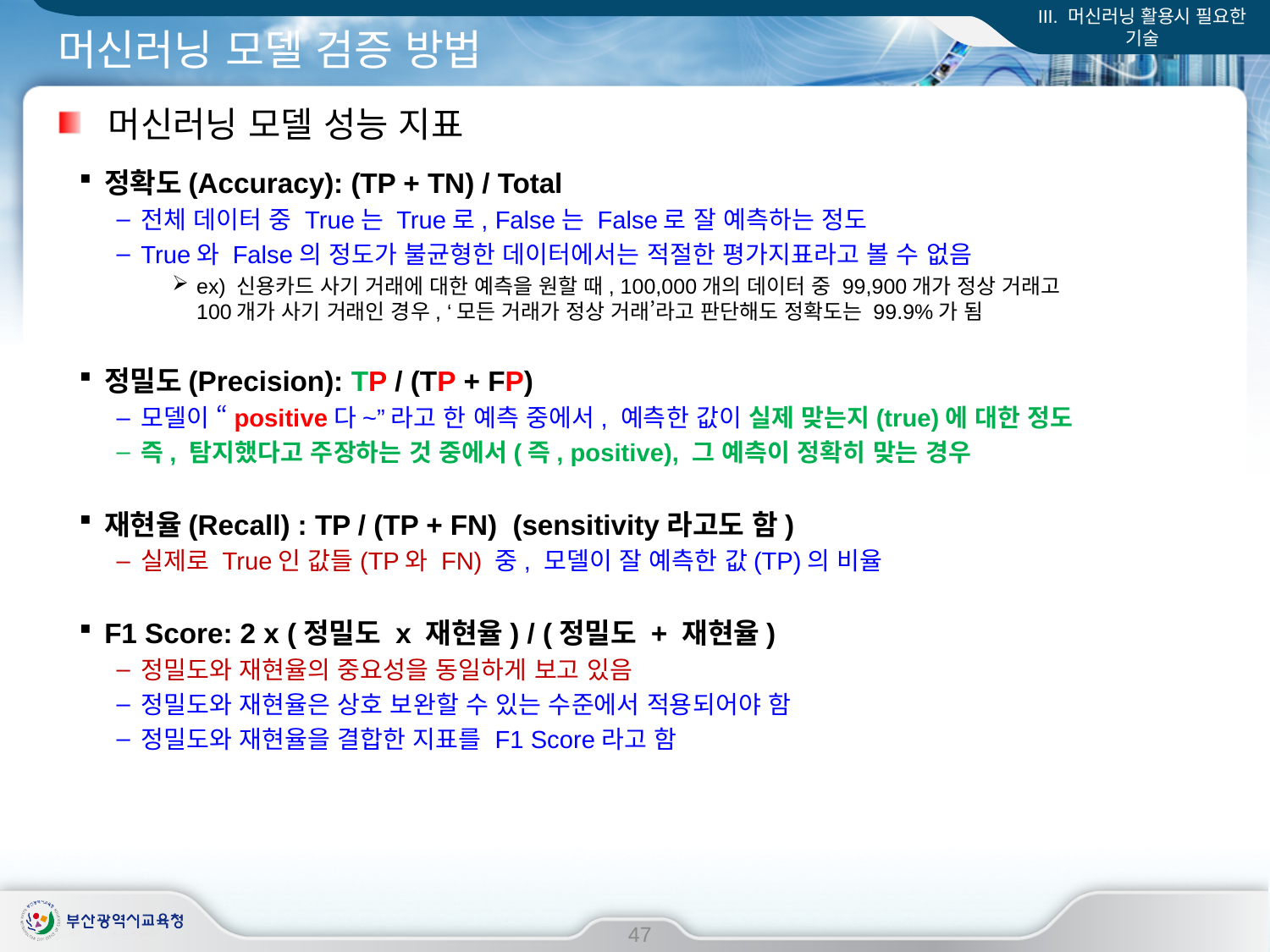

III. 머신러닝 활용시 필요한 기술
# 머신러닝 모델 검증 방법
머신러닝 모델 성능 지표
정확도(Accuracy): (TP + TN) / Total
전체 데이터 중 True는 True로, False는 False로 잘 예측하는 정도
True와 False의 정도가 불균형한 데이터에서는 적절한 평가지표라고 볼 수 없음
ex) 신용카드 사기 거래에 대한 예측을 원할 때, 100,000개의 데이터 중 99,900개가 정상 거래고
100개가 사기 거래인 경우, ‘모든 거래가 정상 거래’라고 판단해도 정확도는 99.9%가 됨

정밀도(Precision): TP / (TP + FP)
모델이 “positive다~”라고 한 예측 중에서, 예측한 값이 실제 맞는지(true)에 대한 정도
즉, 탐지했다고 주장하는 것 중에서(즉, positive), 그 예측이 정확히 맞는 경우

재현율(Recall) : TP / (TP + FN)  (sensitivity라고도 함)
실제로 True인 값들(TP와 FN) 중, 모델이 잘 예측한 값(TP)의 비율

F1 Score: 2 x (정밀도 x 재현율) / (정밀도 + 재현율)
정밀도와 재현율의 중요성을 동일하게 보고 있음
정밀도와 재현율은 상호 보완할 수 있는 수준에서 적용되어야 함
정밀도와 재현율을 결합한 지표를 F1 Score라고 함

47